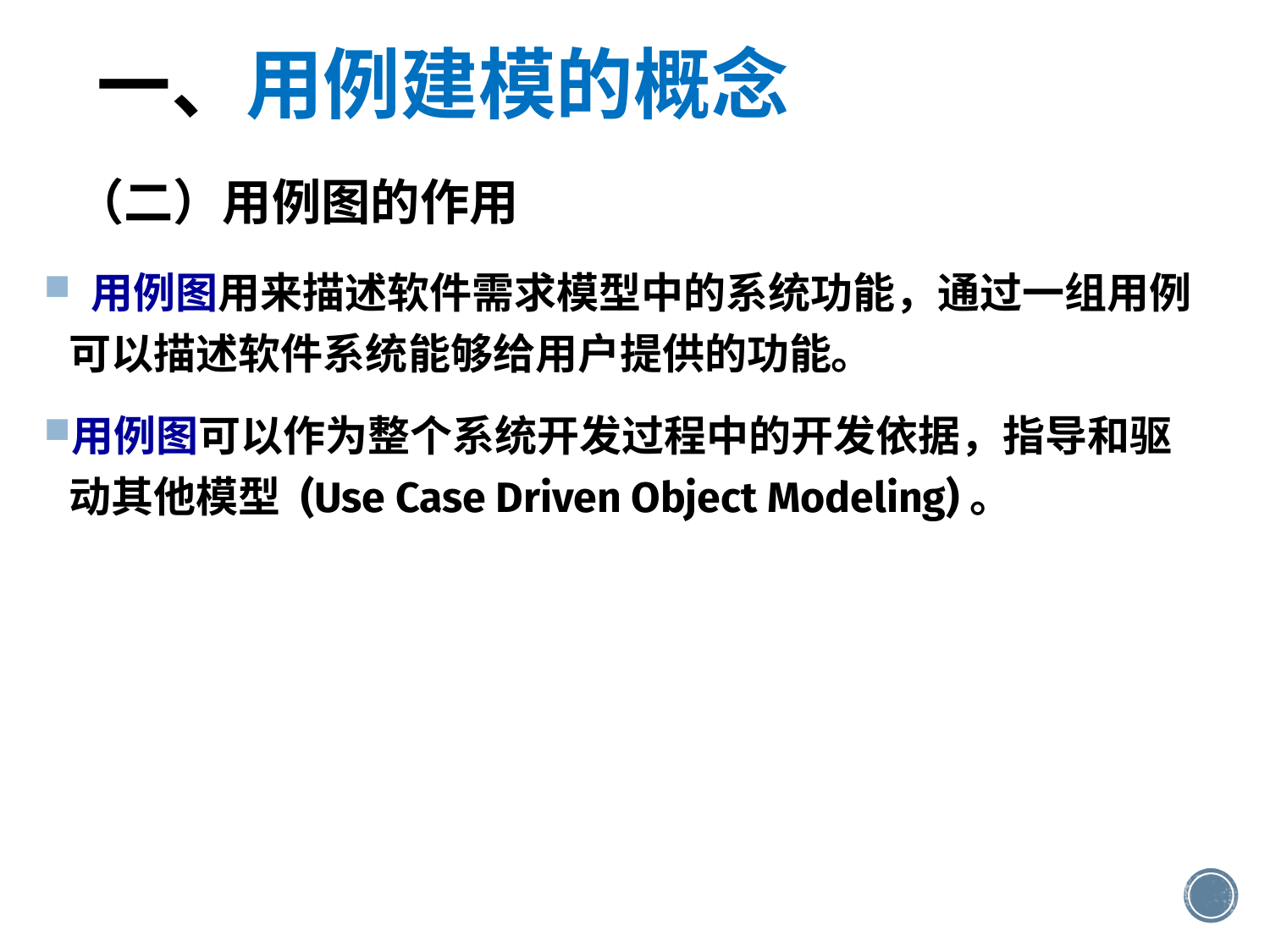

一、用例建模的概念
# （二）用例图的作用
 用例图用来描述软件需求模型中的系统功能，通过一组用例可以描述软件系统能够给用户提供的功能。
用例图可以作为整个系统开发过程中的开发依据，指导和驱动其他模型 (Use Case Driven Object Modeling)。